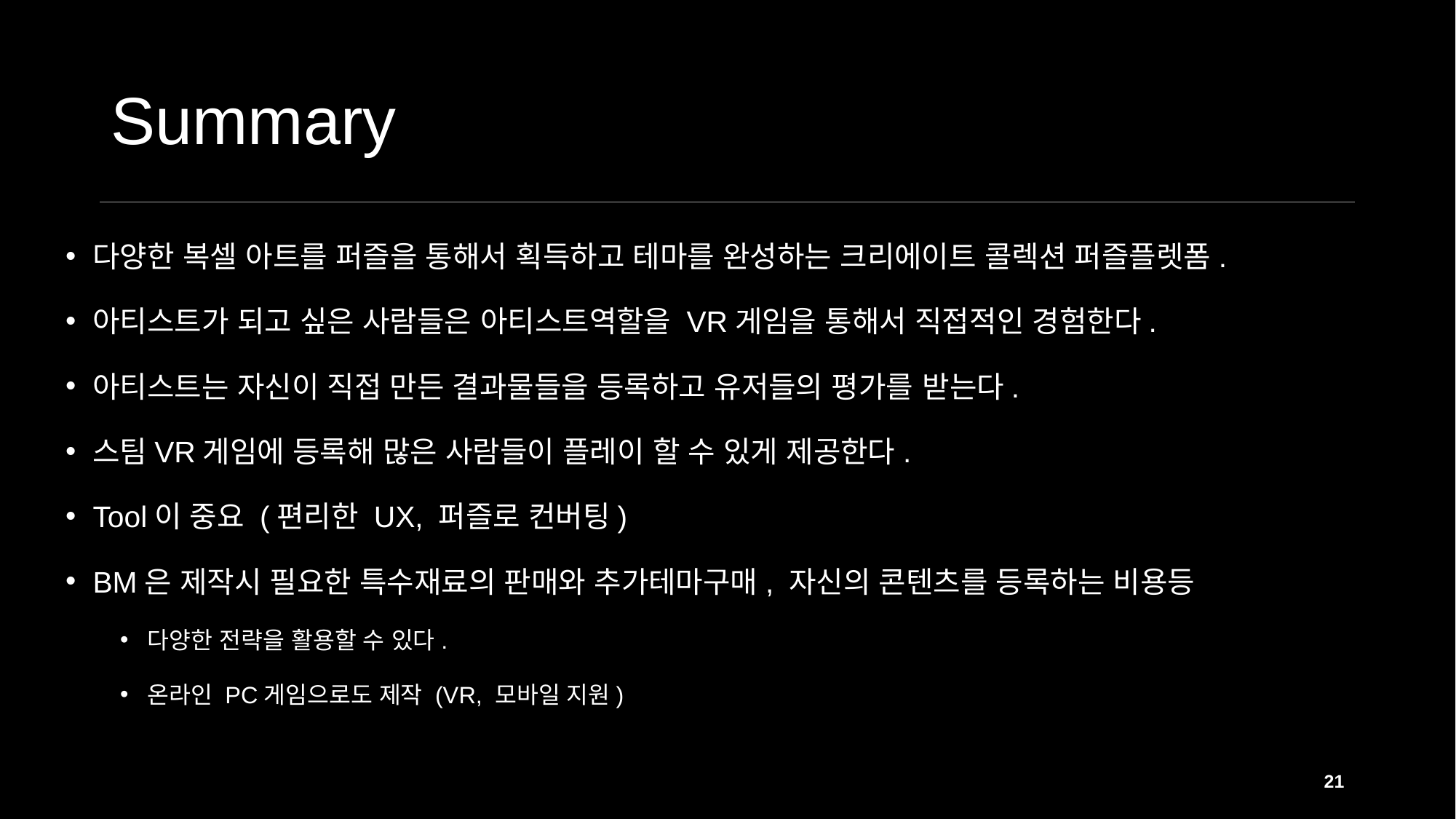

# Summary
다양한 복셀 아트를 퍼즐을 통해서 획득하고 테마를 완성하는 크리에이트 콜렉션 퍼즐플렛폼.
아티스트가 되고 싶은 사람들은 아티스트역할을 VR게임을 통해서 직접적인 경험한다.
아티스트는 자신이 직접 만든 결과물들을 등록하고 유저들의 평가를 받는다.
스팀VR게임에 등록해 많은 사람들이 플레이 할 수 있게 제공한다.
Tool이 중요 (편리한 UX, 퍼즐로 컨버팅)
BM은 제작시 필요한 특수재료의 판매와 추가테마구매, 자신의 콘텐츠를 등록하는 비용등
다양한 전략을 활용할 수 있다.
온라인 PC게임으로도 제작 (VR, 모바일 지원)
21